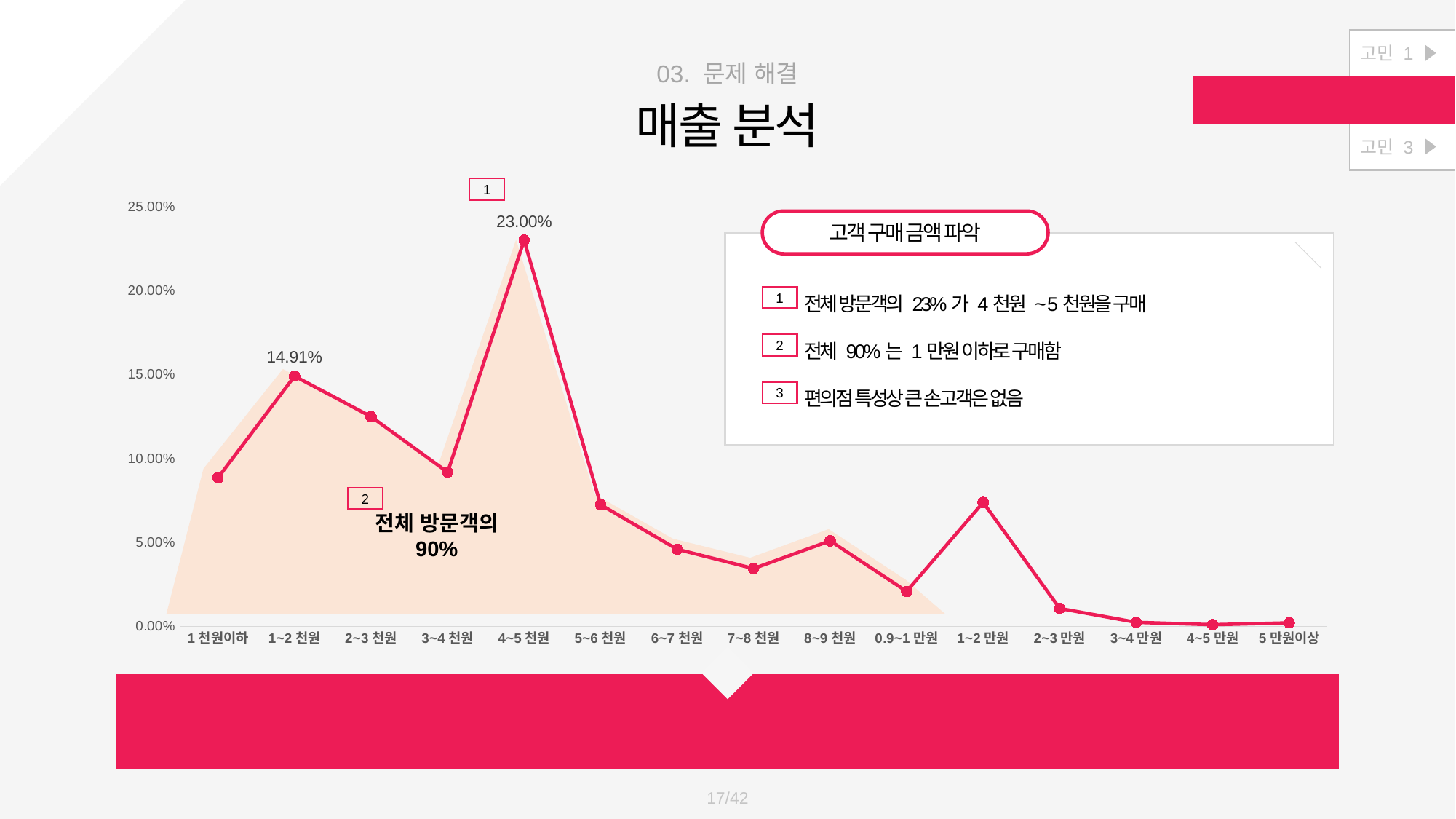

고민 1

[고민 2] 매출을 늘리고 싶어 !
고민 3

03. 문제 해결
매출 분석
1

### Chart

| Category | 구매비율 |
|---|---|
| 1천원이하 | 0.0886 |
| 1~2천원 | 0.1491 |
| 2~3천원 | 0.125 |
| 3~4천원 | 0.0919 |
| 4~5천원 | 0.23 |
| 5~6천원 | 0.0725 |
| 6~7천원 | 0.046 |
| 7~8천원 | 0.0345 |
| 8~9천원 | 0.051 |
| 0.9~1만원 | 0.0209 |
| 1~2만원 | 0.0739 |
| 2~3만원 | 0.0108 |
| 3~4만원 | 0.0025 |
| 4~5만원 | 0.0011 |
| 5만원이상 | 0.0022 |
전체 방문객의 90%
고객 구매 금액 파악

전체 방문객의 23%가 4천원 ~ 5천원을 구매
전체 90%는 1만원 이하로 구매함
편의점 특성상 큰 손고객은 없음
1
2
3
2

고객수 증가를 통한 매출 증대 방안 모색 필요
17